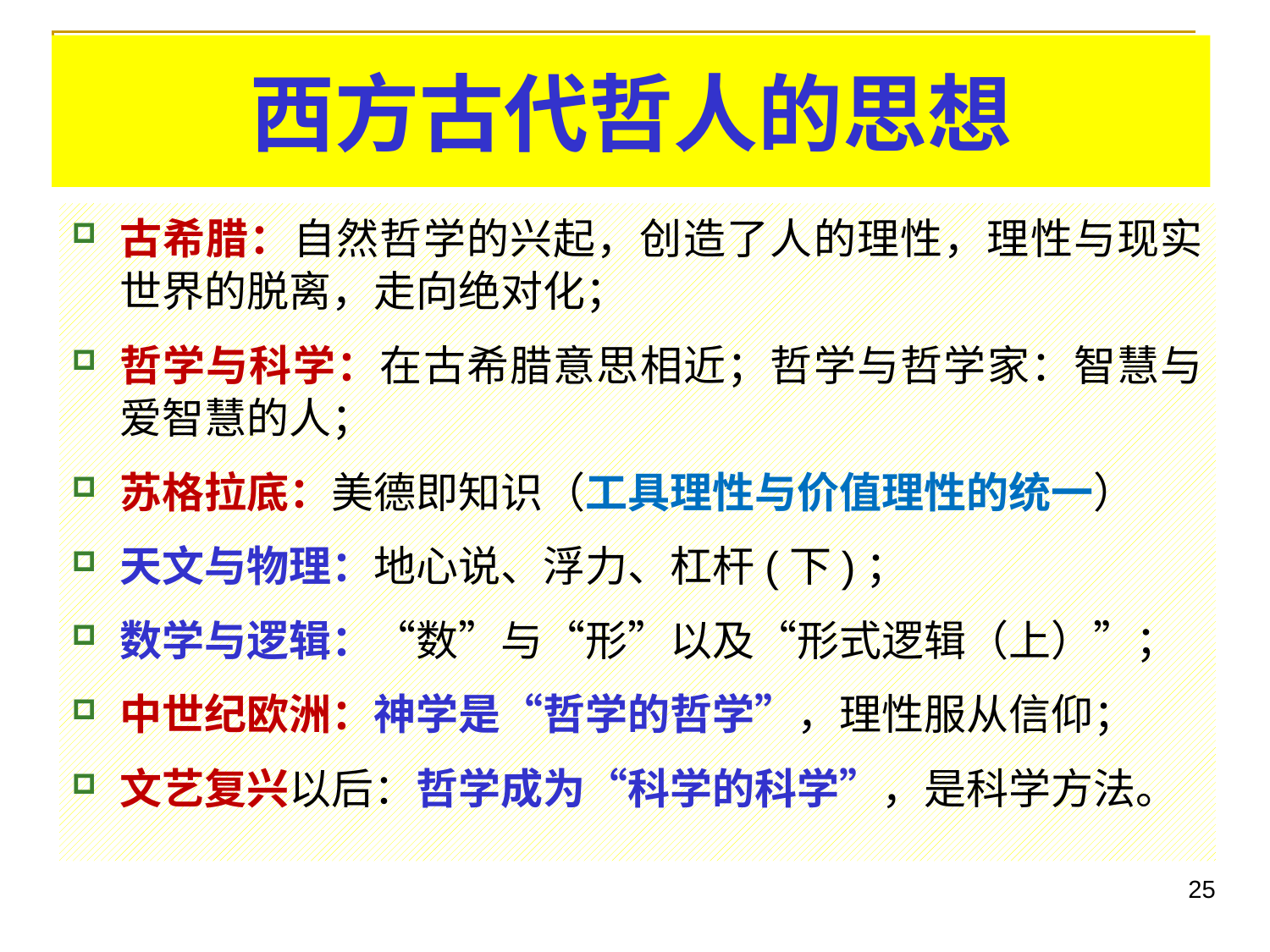

西方古代哲人的思想
古希腊：自然哲学的兴起，创造了人的理性，理性与现实世界的脱离，走向绝对化；
哲学与科学：在古希腊意思相近；哲学与哲学家：智慧与爱智慧的人；
苏格拉底：美德即知识（工具理性与价值理性的统一）
天文与物理：地心说、浮力、杠杆(下)；
数学与逻辑：“数”与“形”以及“形式逻辑（上）”；
中世纪欧洲：神学是“哲学的哲学”，理性服从信仰；
文艺复兴以后：哲学成为“科学的科学”，是科学方法。
25